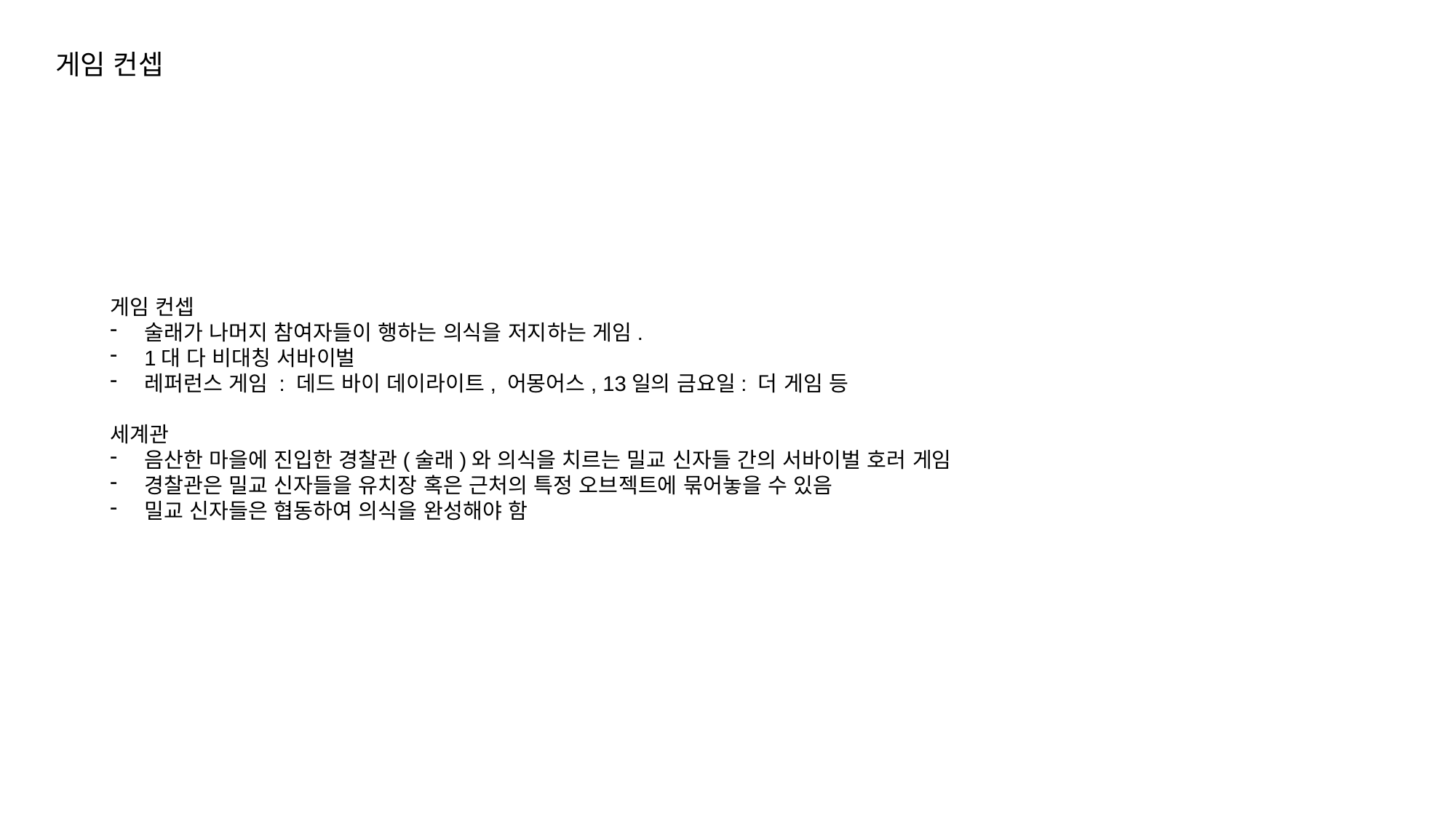

게임 컨셉
게임 컨셉
술래가 나머지 참여자들이 행하는 의식을 저지하는 게임.
1대 다 비대칭 서바이벌
레퍼런스 게임 : 데드 바이 데이라이트, 어몽어스, 13일의 금요일: 더 게임 등

세계관
음산한 마을에 진입한 경찰관(술래)와 의식을 치르는 밀교 신자들 간의 서바이벌 호러 게임
경찰관은 밀교 신자들을 유치장 혹은 근처의 특정 오브젝트에 묶어놓을 수 있음
밀교 신자들은 협동하여 의식을 완성해야 함